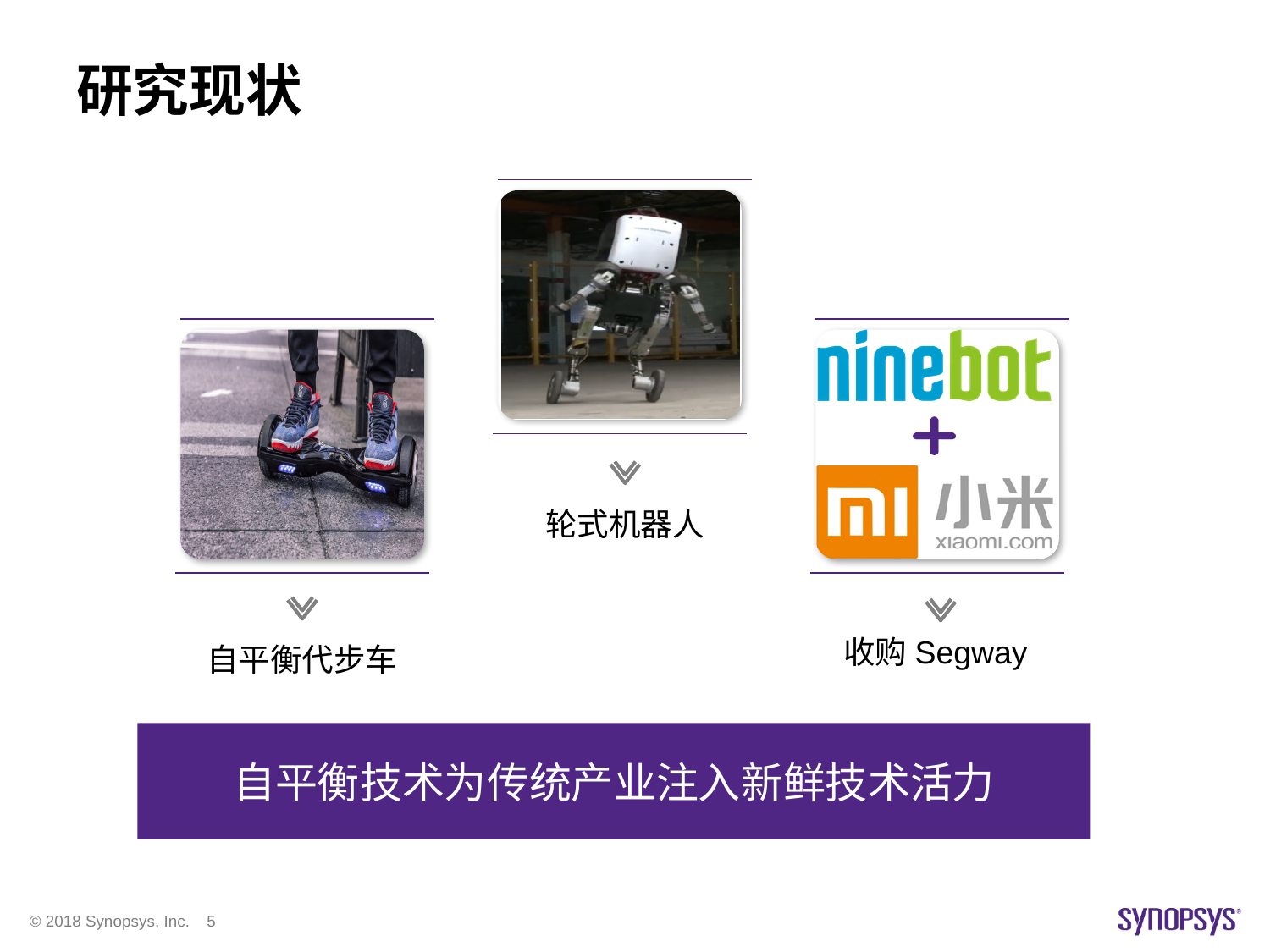

研究现状

轮式机器人

收购Segway
自平衡代步车
自平衡技术为传统产业注入新鲜技术活力